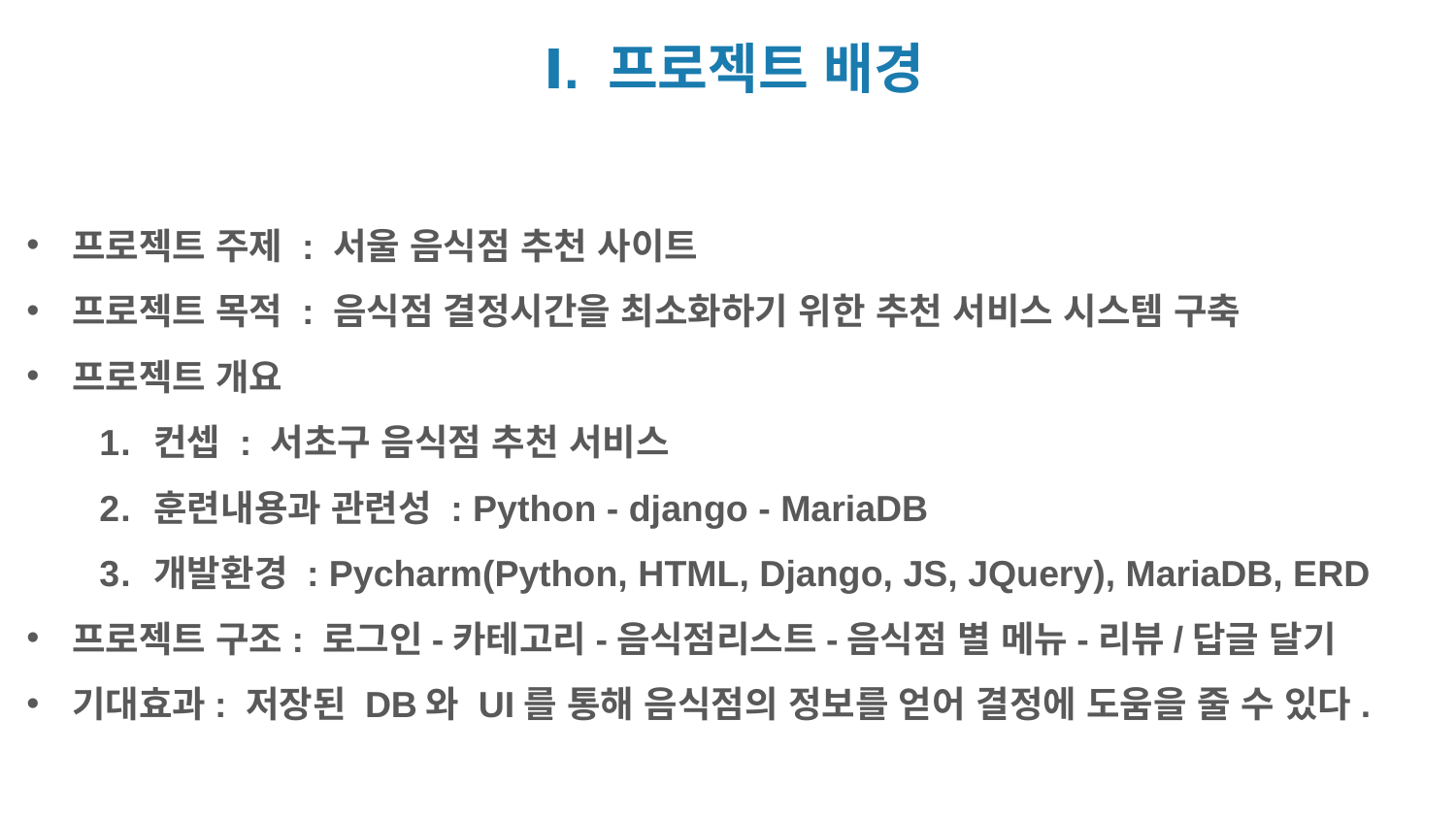

Ⅰ. 프로젝트 배경
프로젝트 주제 : 서울 음식점 추천 사이트
프로젝트 목적 : 음식점 결정시간을 최소화하기 위한 추천 서비스 시스템 구축
프로젝트 개요
컨셉 : 서초구 음식점 추천 서비스
훈련내용과 관련성 : Python - django - MariaDB
개발환경 : Pycharm(Python, HTML, Django, JS, JQuery), MariaDB, ERD
프로젝트 구조: 로그인-카테고리-음식점리스트-음식점 별 메뉴-리뷰/답글 달기
기대효과: 저장된 DB와 UI를 통해 음식점의 정보를 얻어 결정에 도움을 줄 수 있다.